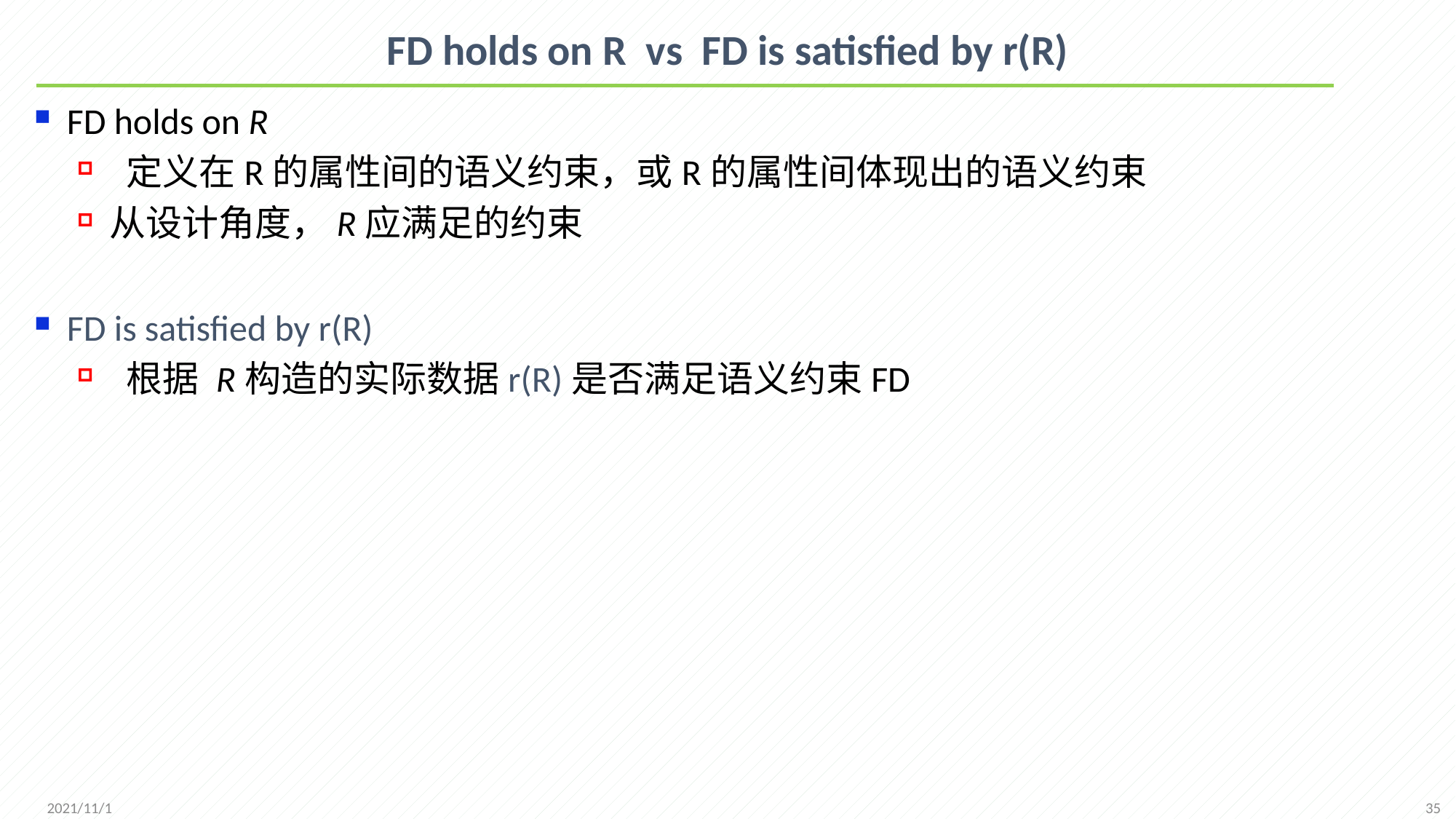

# FD holds on R  vs  FD is satisfied by r(R)
FD holds on R
 定义在R的属性间的语义约束，或R的属性间体现出的语义约束
从设计角度，R应满足的约束

FD is satisfied by r(R)
 根据 R构造的实际数据r(R)是否满足语义约束FD

35
2021/11/1